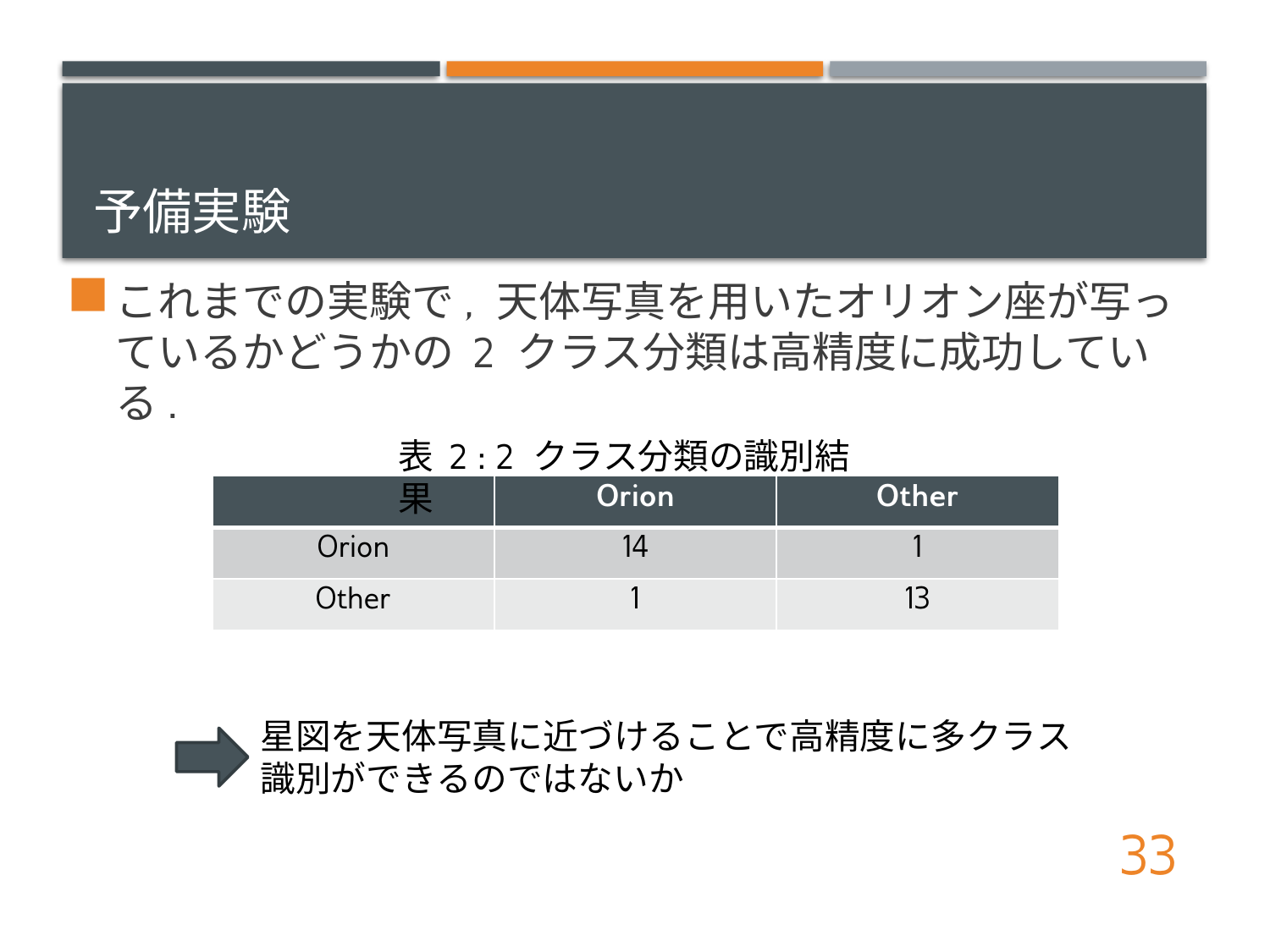

# 予備実験

これまでの実験で, 天体写真を用いたオリオン座が写っているかどうかの 2 クラス分類は高精度に成功している.

表 2 : 2 クラス分類の識別結果
|  | Orion | Other |
| --- | --- | --- |
| Orion | 14 | 1 |
| Other | 1 | 13 |
星図を天体写真に近づけることで高精度に多クラス
識別ができるのではないか

33